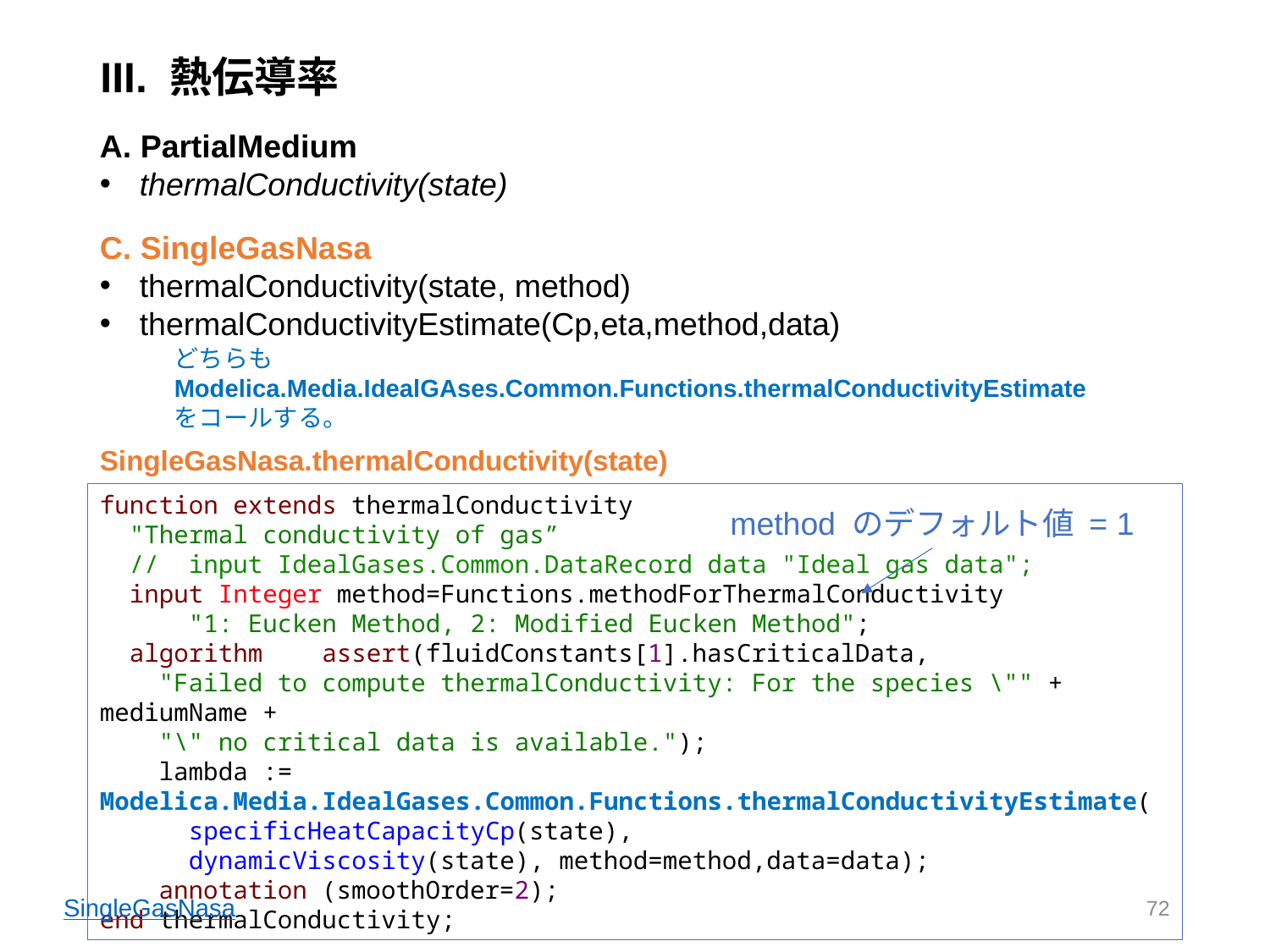

# III. 熱伝導率
A. PartialMedium
thermalConductivity(state)
C. SingleGasNasa
thermalConductivity(state, method)
thermalConductivityEstimate(Cp,eta,method,data)
どちらも
Modelica.Media.IdealGAses.Common.Functions.thermalConductivityEstimate
をコールする。
SingleGasNasa.thermalConductivity(state)
function extends thermalConductivity
  "Thermal conductivity of gas”
  //  input IdealGases.Common.DataRecord data "Ideal gas data";
  input Integer method=Functions.methodForThermalConductivity
      "1: Eucken Method, 2: Modified Eucken Method";
  algorithm    assert(fluidConstants[1].hasCriticalData,
    "Failed to compute thermalConductivity: For the species \"" + mediumName +
    "\" no critical data is available.");
    lambda := Modelica.Media.IdealGases.Common.Functions.thermalConductivityEstimate(
      specificHeatCapacityCp(state),
      dynamicViscosity(state), method=method,data=data);
    annotation (smoothOrder=2);
end thermalConductivity;
method のデフォルト値 = 1
72
SingleGasNasa